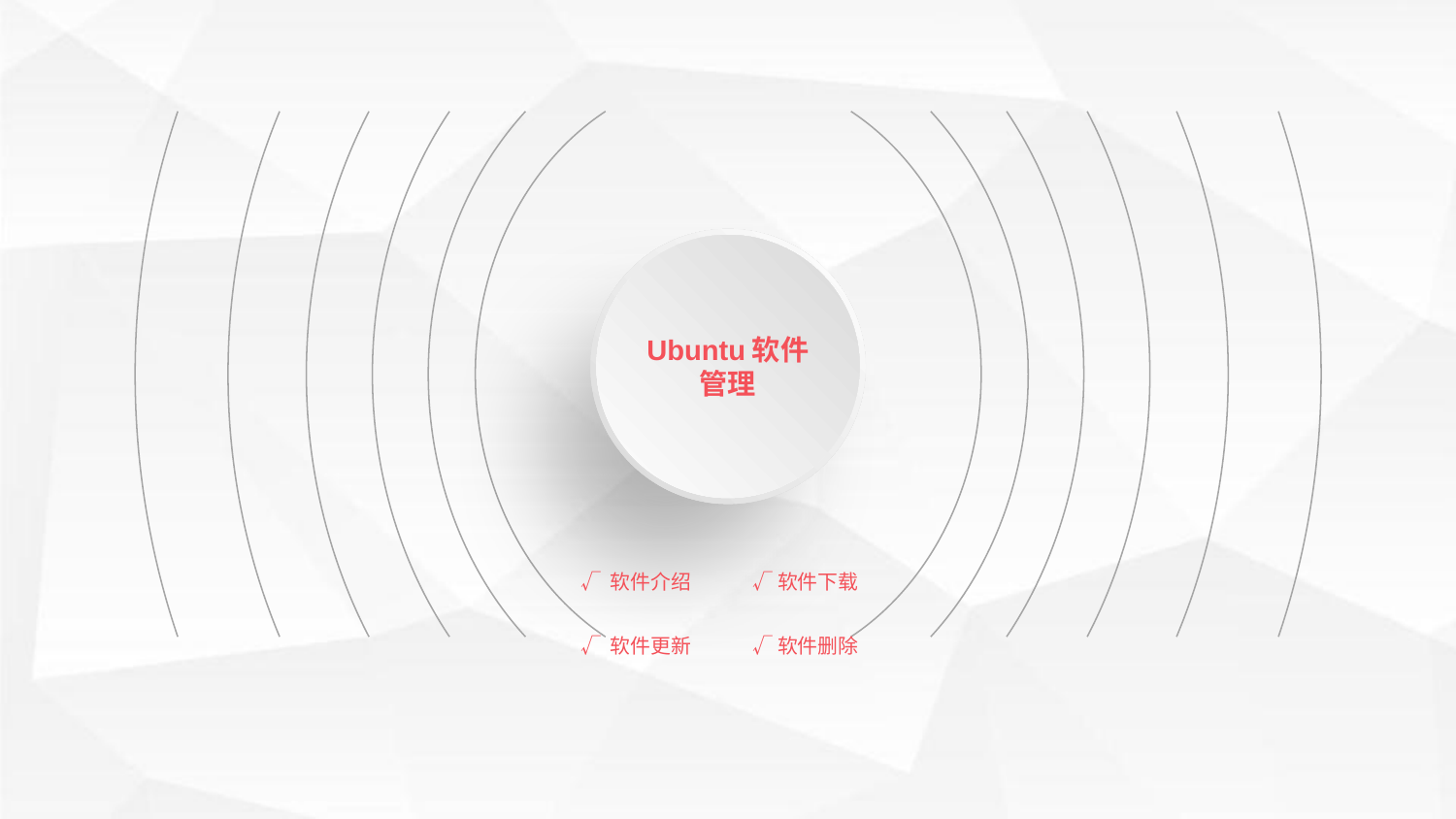

Ubuntu软件管理
√ 软件介绍
√软件下载
√ 软件更新
√软件删除